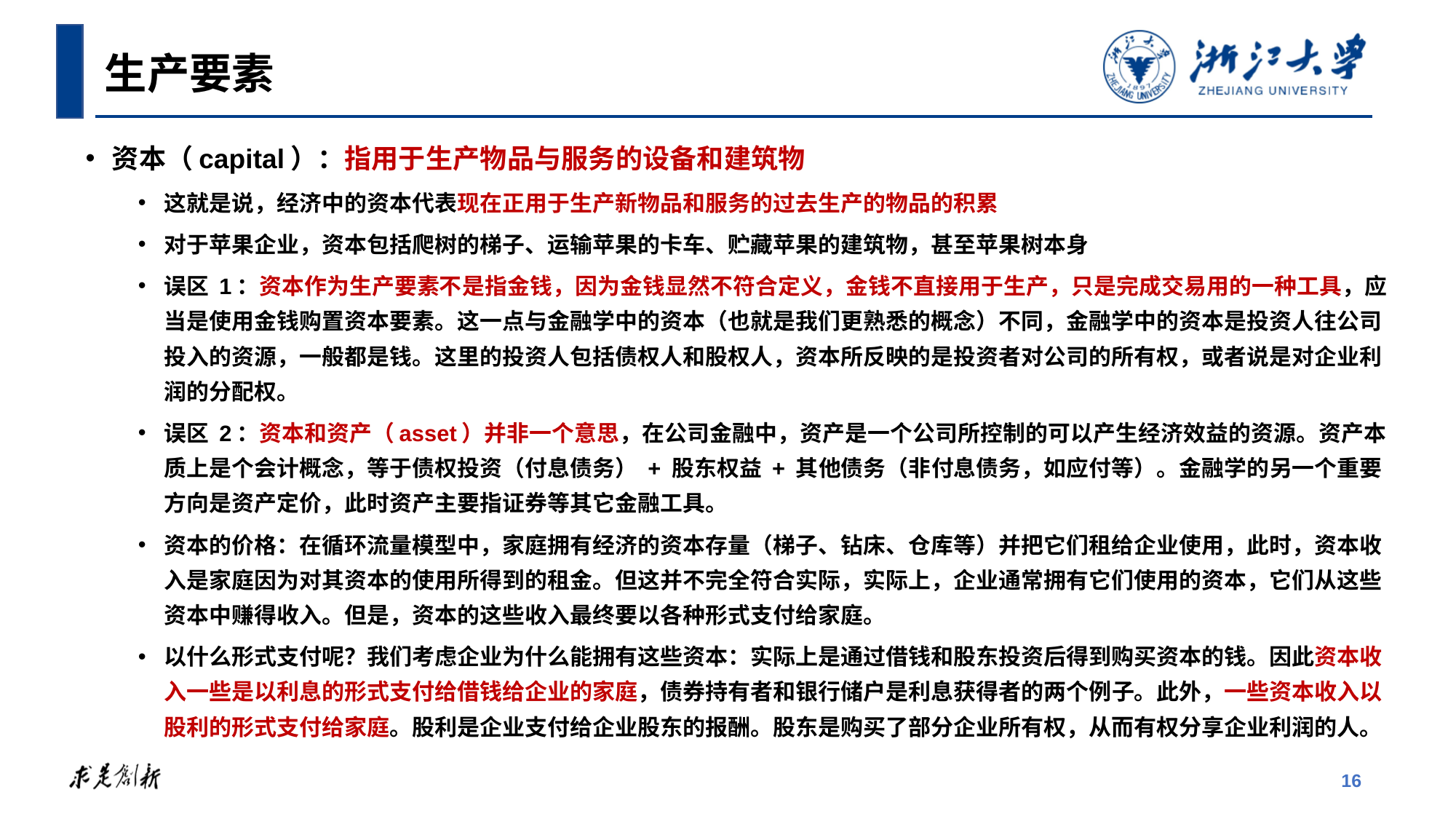

生产要素
资本（capital）：指用于生产物品与服务的设备和建筑物
这就是说，经济中的资本代表现在正用于生产新物品和服务的过去生产的物品的积累
对于苹果企业，资本包括爬树的梯子、运输苹果的卡车、贮藏苹果的建筑物，甚至苹果树本身
误区 1：资本作为生产要素不是指金钱，因为金钱显然不符合定义，金钱不直接用于生产，只是完成交易用的一种工具，应当是使用金钱购置资本要素。这一点与金融学中的资本（也就是我们更熟悉的概念）不同，金融学中的资本是投资人往公司投入的资源，一般都是钱。这里的投资人包括债权人和股权人，资本所反映的是投资者对公司的所有权，或者说是对企业利润的分配权。
误区 2：资本和资产（asset）并非一个意思，在公司金融中，资产是一个公司所控制的可以产生经济效益的资源。资产本质上是个会计概念，等于债权投资（付息债务） + 股东权益 + 其他债务（非付息债务，如应付等）。金融学的另一个重要方向是资产定价，此时资产主要指证券等其它金融工具。
资本的价格：在循环流量模型中，家庭拥有经济的资本存量（梯子、钻床、仓库等）并把它们租给企业使用，此时，资本收入是家庭因为对其资本的使用所得到的租金。但这并不完全符合实际，实际上，企业通常拥有它们使用的资本，它们从这些资本中赚得收入。但是，资本的这些收入最终要以各种形式支付给家庭。
以什么形式支付呢？我们考虑企业为什么能拥有这些资本：实际上是通过借钱和股东投资后得到购买资本的钱。因此资本收入一些是以利息的形式支付给借钱给企业的家庭，债券持有者和银行储户是利息获得者的两个例子。此外，一些资本收入以股利的形式支付给家庭。股利是企业支付给企业股东的报酬。股东是购买了部分企业所有权，从而有权分享企业利润的人。
16